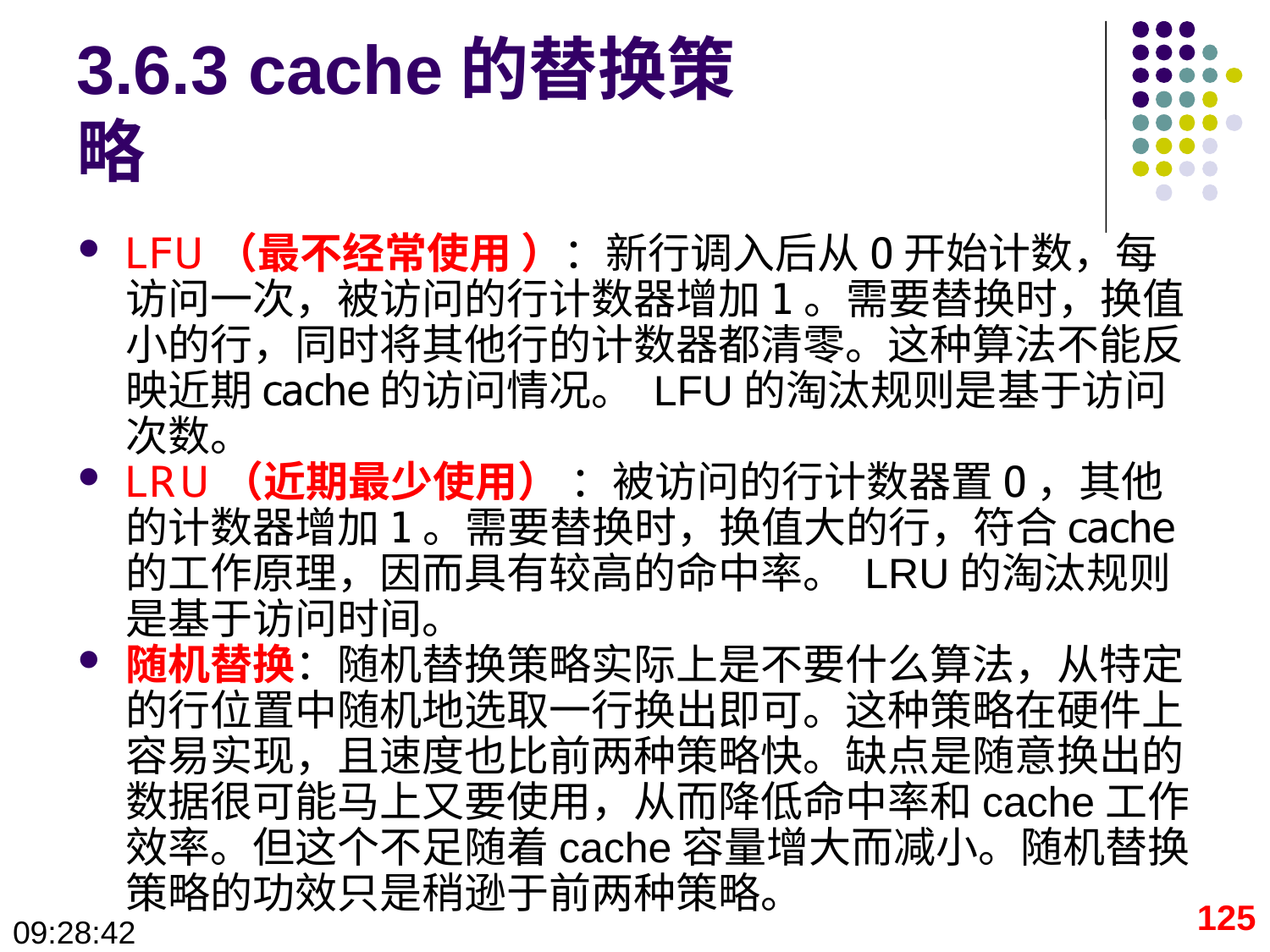

# 3.6.3 cache的替换策略
LFU（最不经常使用 ）：新行调入后从0开始计数，每访问一次，被访问的行计数器增加1。需要替换时，换值小的行，同时将其他行的计数器都清零。这种算法不能反映近期cache的访问情况。 LFU的淘汰规则是基于访问次数。
LRU（近期最少使用） ：被访问的行计数器置0，其他的计数器增加1。需要替换时，换值大的行，符合cache的工作原理，因而具有较高的命中率。 LRU的淘汰规则是基于访问时间。
随机替换：随机替换策略实际上是不要什么算法，从特定的行位置中随机地选取一行换出即可。这种策略在硬件上容易实现，且速度也比前两种策略快。缺点是随意换出的数据很可能马上又要使用，从而降低命中率和cache工作效率。但这个不足随着cache容量增大而减小。随机替换策略的功效只是稍逊于前两种策略。
125
09:28:42